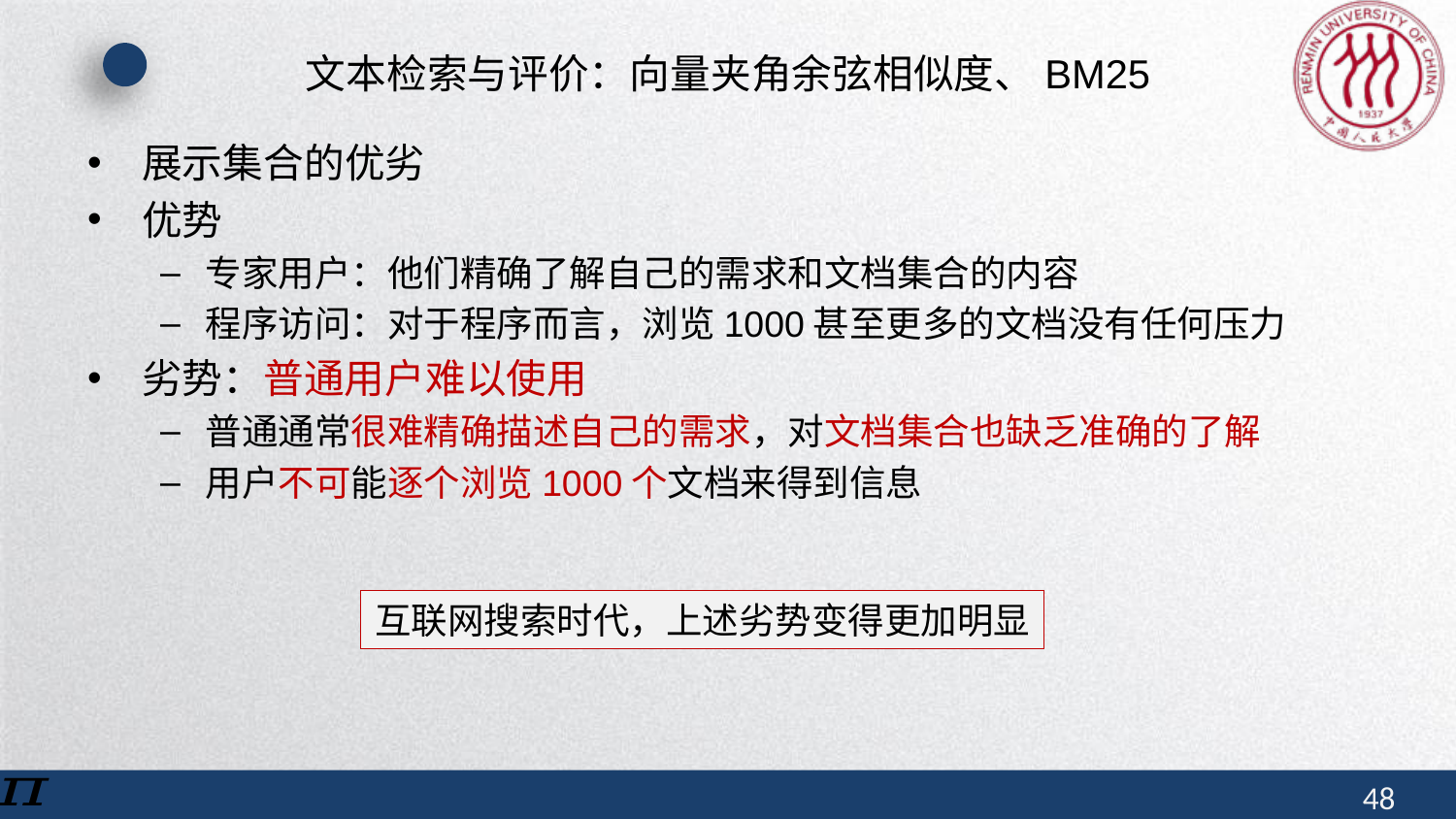

# 文本检索与评价：向量夹角余弦相似度、BM25
展示集合的优劣
优势
专家用户：他们精确了解自己的需求和文档集合的内容
程序访问：对于程序而言，浏览1000甚至更多的文档没有任何压力
劣势：普通用户难以使用
普通通常很难精确描述自己的需求，对文档集合也缺乏准确的了解
用户不可能逐个浏览1000个文档来得到信息

互联网搜索时代，上述劣势变得更加明显